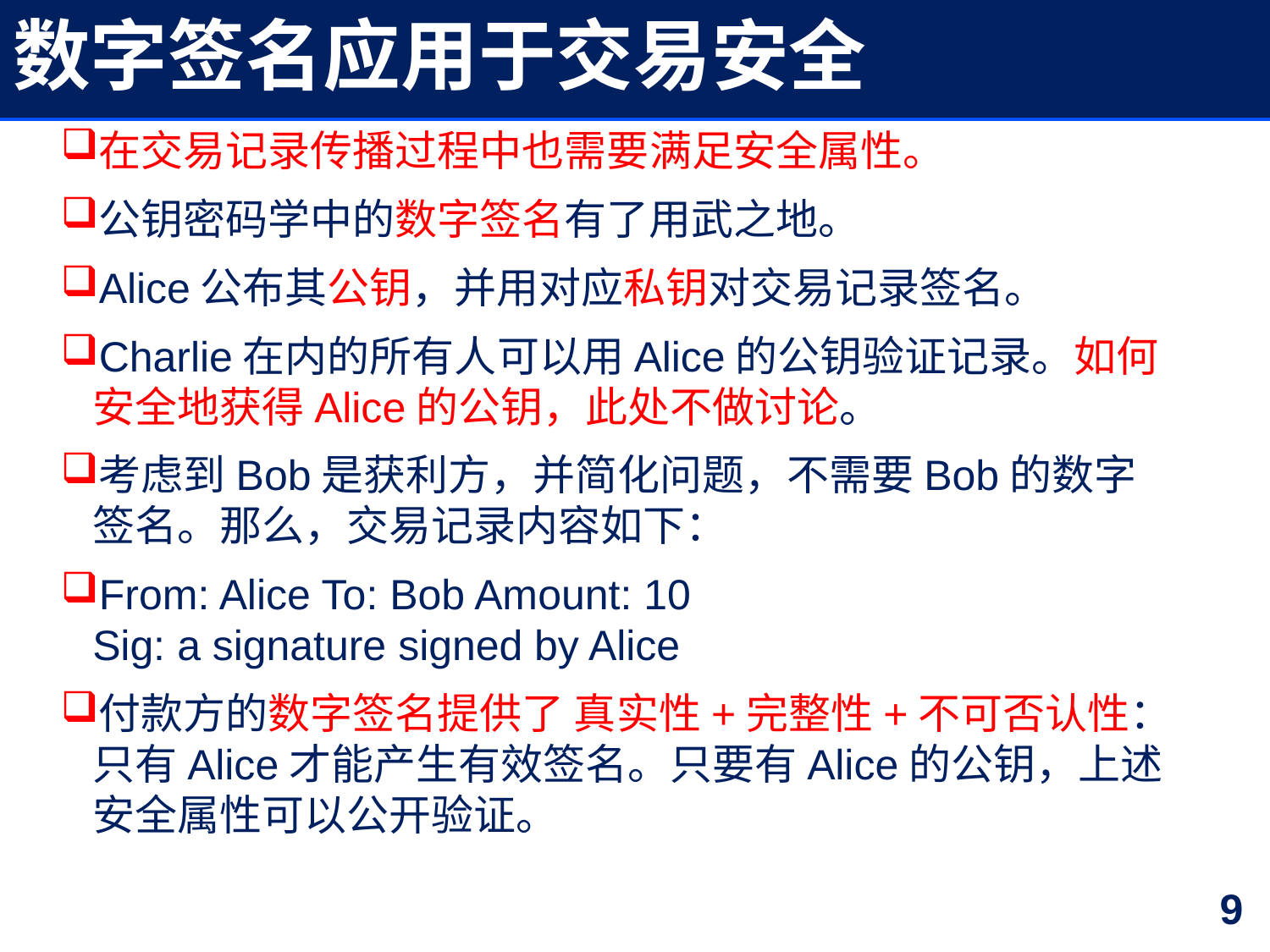

# 数字签名应用于交易安全
在交易记录传播过程中也需要满足安全属性。
公钥密码学中的数字签名有了用武之地。
Alice公布其公钥，并用对应私钥对交易记录签名。
Charlie在内的所有人可以用Alice的公钥验证记录。如何安全地获得Alice的公钥，此处不做讨论。
考虑到Bob是获利方，并简化问题，不需要Bob的数字签名。那么，交易记录内容如下：
From: Alice To: Bob Amount: 10
Sig: a signature signed by Alice
付款方的数字签名提供了 真实性+完整性+不可否认性：只有Alice才能产生有效签名。只要有Alice的公钥，上述安全属性可以公开验证。

9